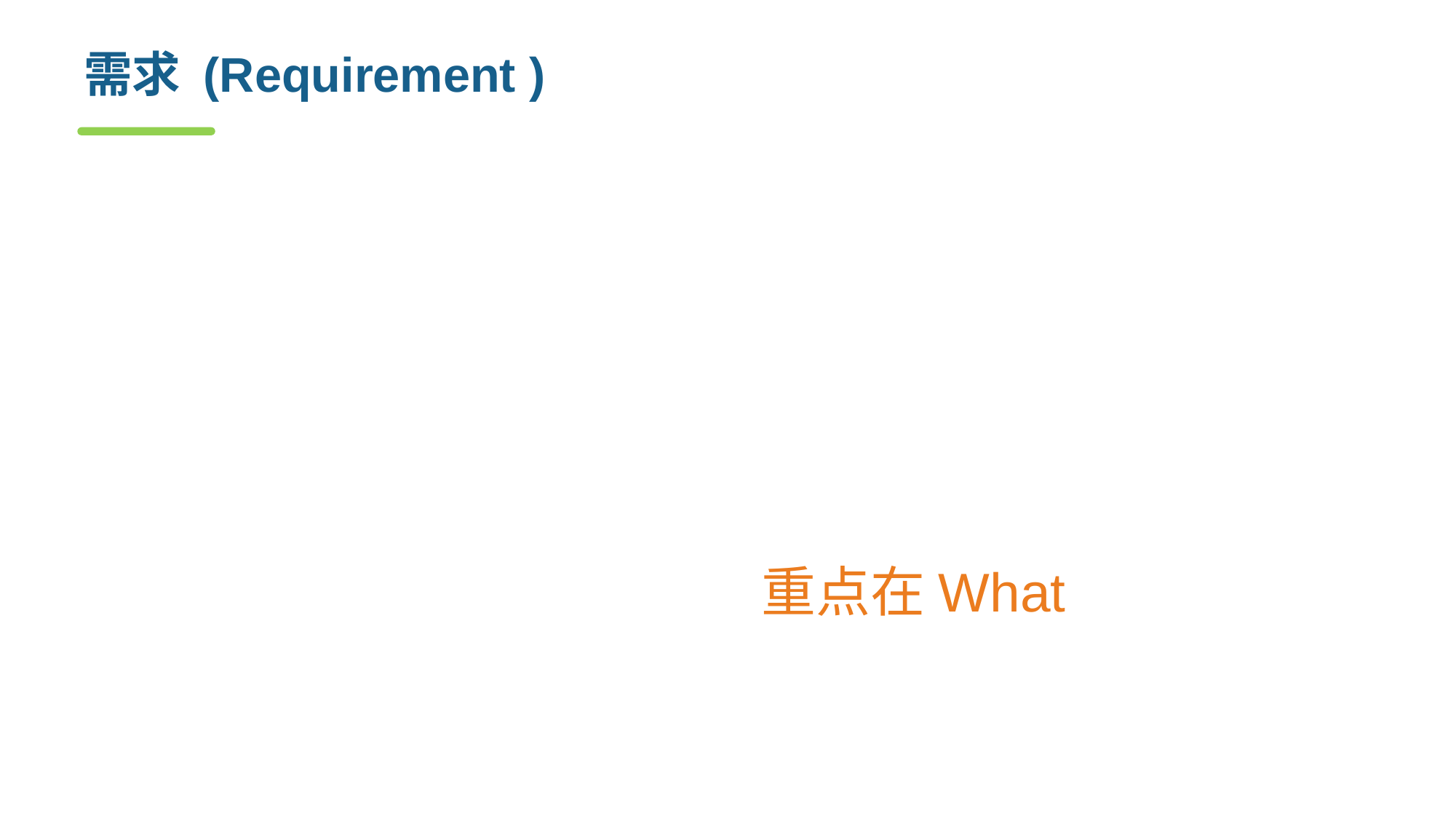

# 需求 (Requirement )
目的：澄清用户的需求。
描述：软件人员和用户沟通，充分理解和获取用户的需求，并进行分析，形成《软件需求规约》文档和分析模型。
任务：
需求获取
需求分析和建模
需求定义
需求确认
需求管理
重点在What
34